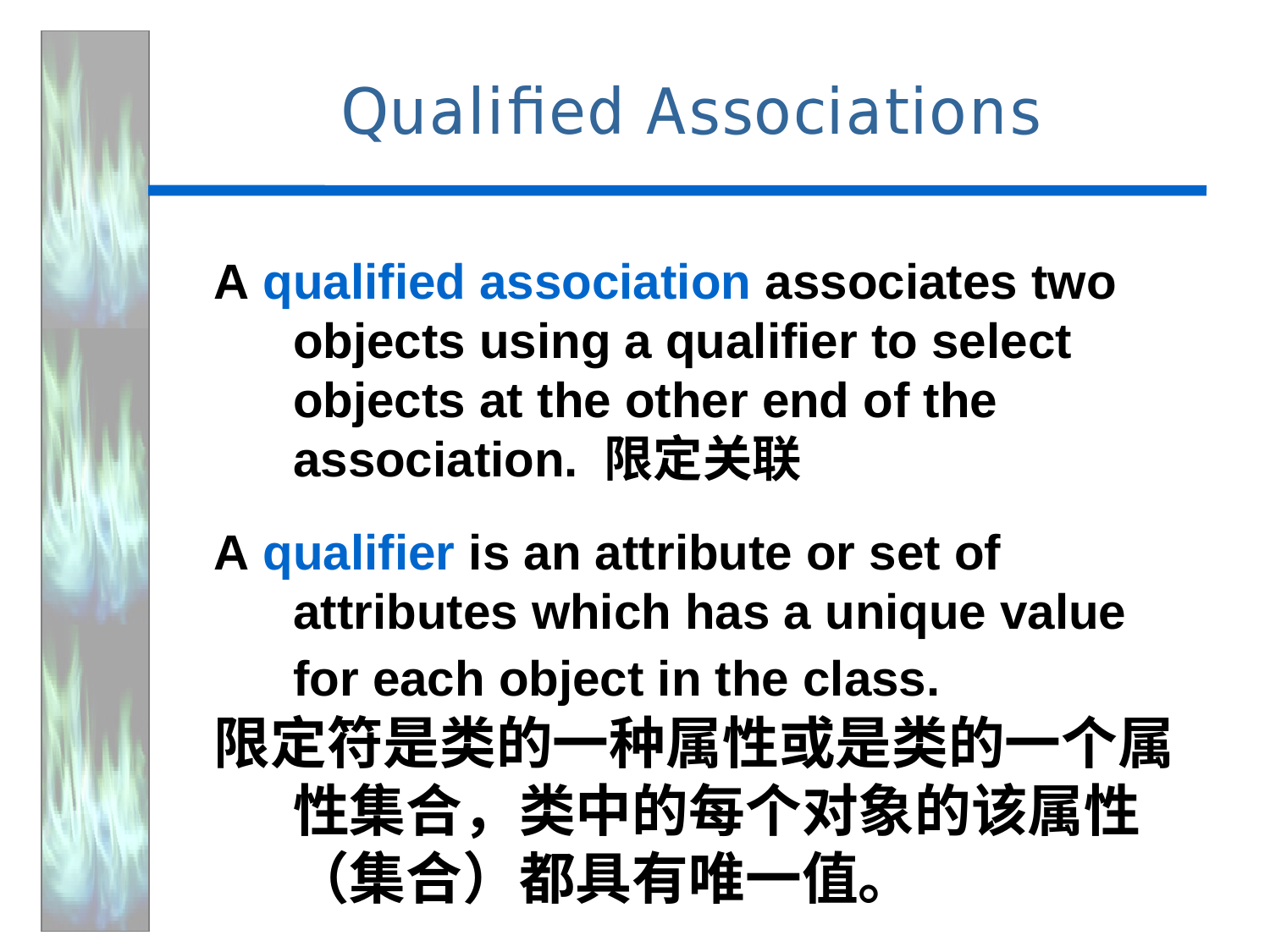

# Qualified Associations
A qualified association associates two objects using a qualifier to select objects at the other end of the association. 限定关联

A qualifier is an attribute or set of attributes which has a unique value
for each object in the class.
限定符是类的一种属性或是类的一个属性集合，类中的每个对象的该属性（集合）都具有唯一值。